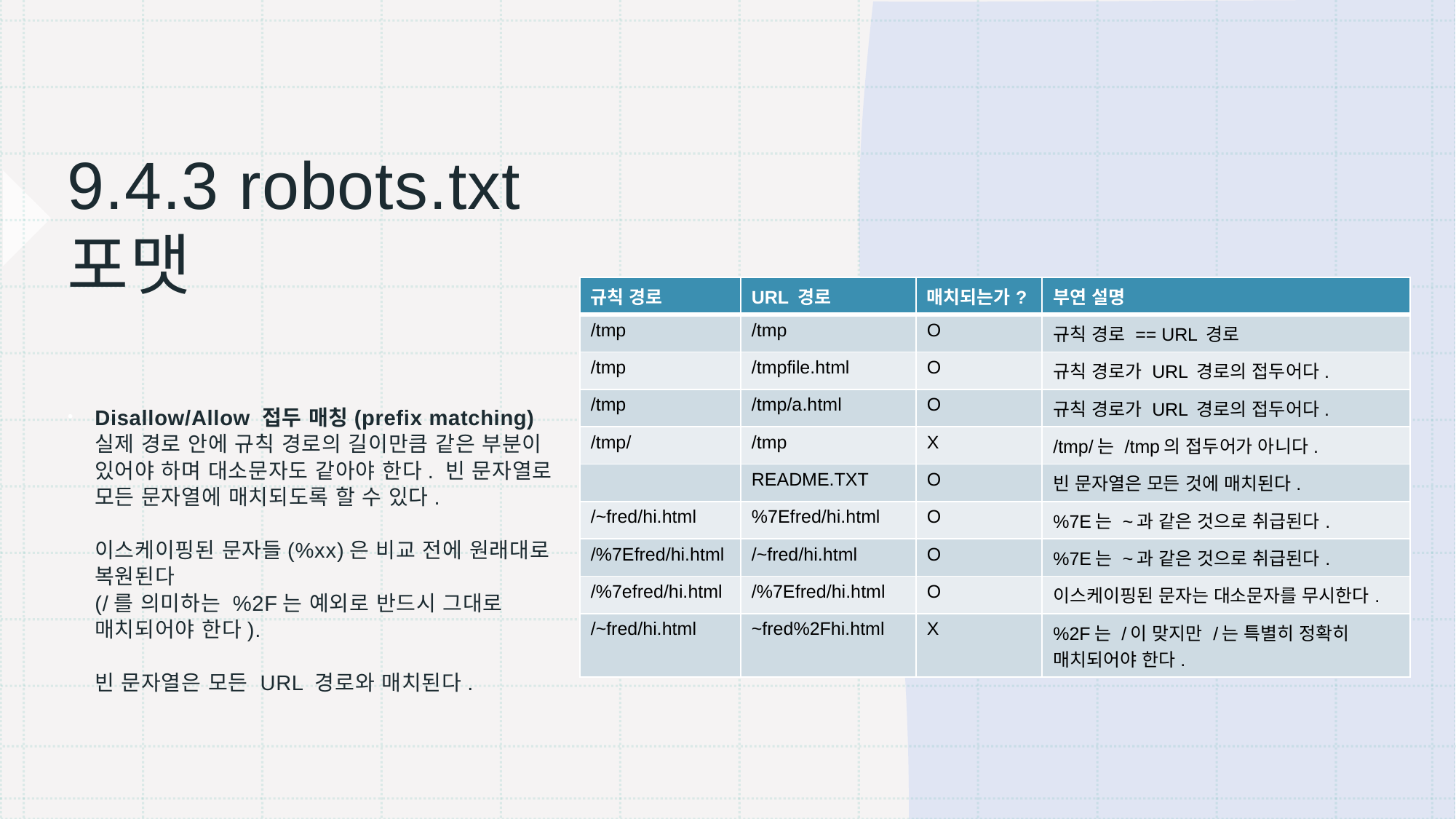

# 9.4.3 robots.txt 포맷

| 규칙 경로 | URL 경로 | 매치되는가? | 부연 설명 |
| --- | --- | --- | --- |
| /tmp | /tmp | O | 규칙 경로 == URL 경로 |
| /tmp | /tmpfile.html | O | 규칙 경로가 URL 경로의 접두어다. |
| /tmp | /tmp/a.html | O | 규칙 경로가 URL 경로의 접두어다. |
| /tmp/ | /tmp | X | /tmp/는 /tmp의 접두어가 아니다. |
|  | README.TXT | O | 빈 문자열은 모든 것에 매치된다. |
| /~fred/hi.html | %7Efred/hi.html | O | %7E는 ~과 같은 것으로 취급된다. |
| /%7Efred/hi.html | /~fred/hi.html | O | %7E는 ~과 같은 것으로 취급된다. |
| /%7efred/hi.html | /%7Efred/hi.html | O | 이스케이핑된 문자는 대소문자를 무시한다. |
| /~fred/hi.html | ~fred%2Fhi.html | X | %2F는 /이 맞지만 /는 특별히 정확히 매치되어야 한다. |
Disallow/Allow 접두 매칭(prefix matching)
실제 경로 안에 규칙 경로의 길이만큼 같은 부분이 있어야 하며 대소문자도 같아야 한다. 빈 문자열로 모든 문자열에 매치되도록 할 수 있다.
이스케이핑된 문자들(%xx)은 비교 전에 원래대로 복원된다
(/를 의미하는 %2F는 예외로 반드시 그대로 매치되어야 한다).
빈 문자열은 모든 URL 경로와 매치된다.